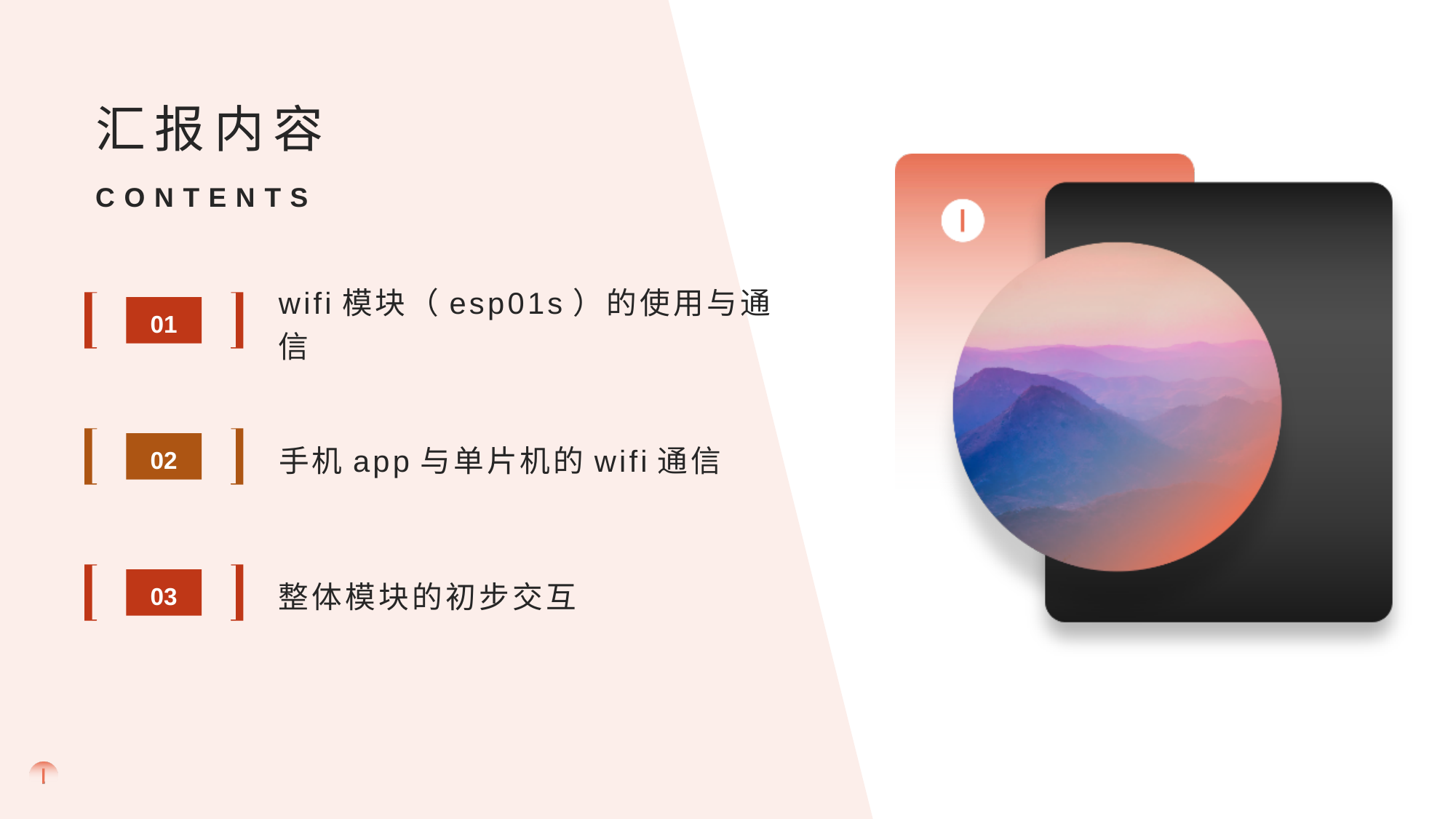

汇报内容
CONTENTS
wifi模块（esp01s）的使用与通信

01
手机app与单片机的wifi通信

02
整体模块的初步交互

03